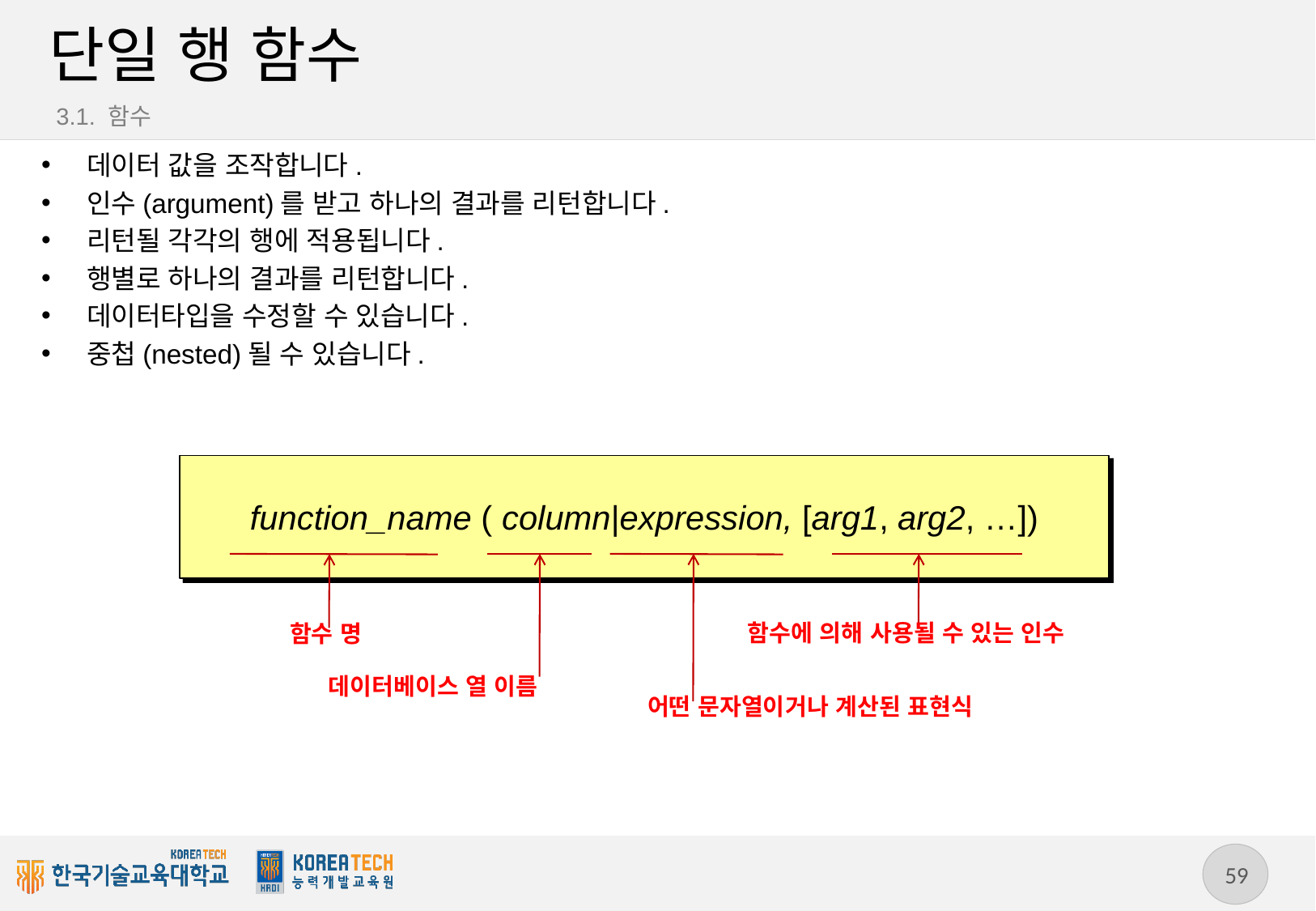

# 단일 행 함수
3.1. 함수
데이터 값을 조작합니다.
인수(argument)를 받고 하나의 결과를 리턴합니다.
리턴될 각각의 행에 적용됩니다.
행별로 하나의 결과를 리턴합니다.
데이터타입을 수정할 수 있습니다.
중첩(nested)될 수 있습니다.

function_name ( column|expression, [arg1, arg2, …])
함수에 의해 사용될 수 있는 인수
함수 명
데이터베이스 열 이름
어떤 문자열이거나 계산된 표현식